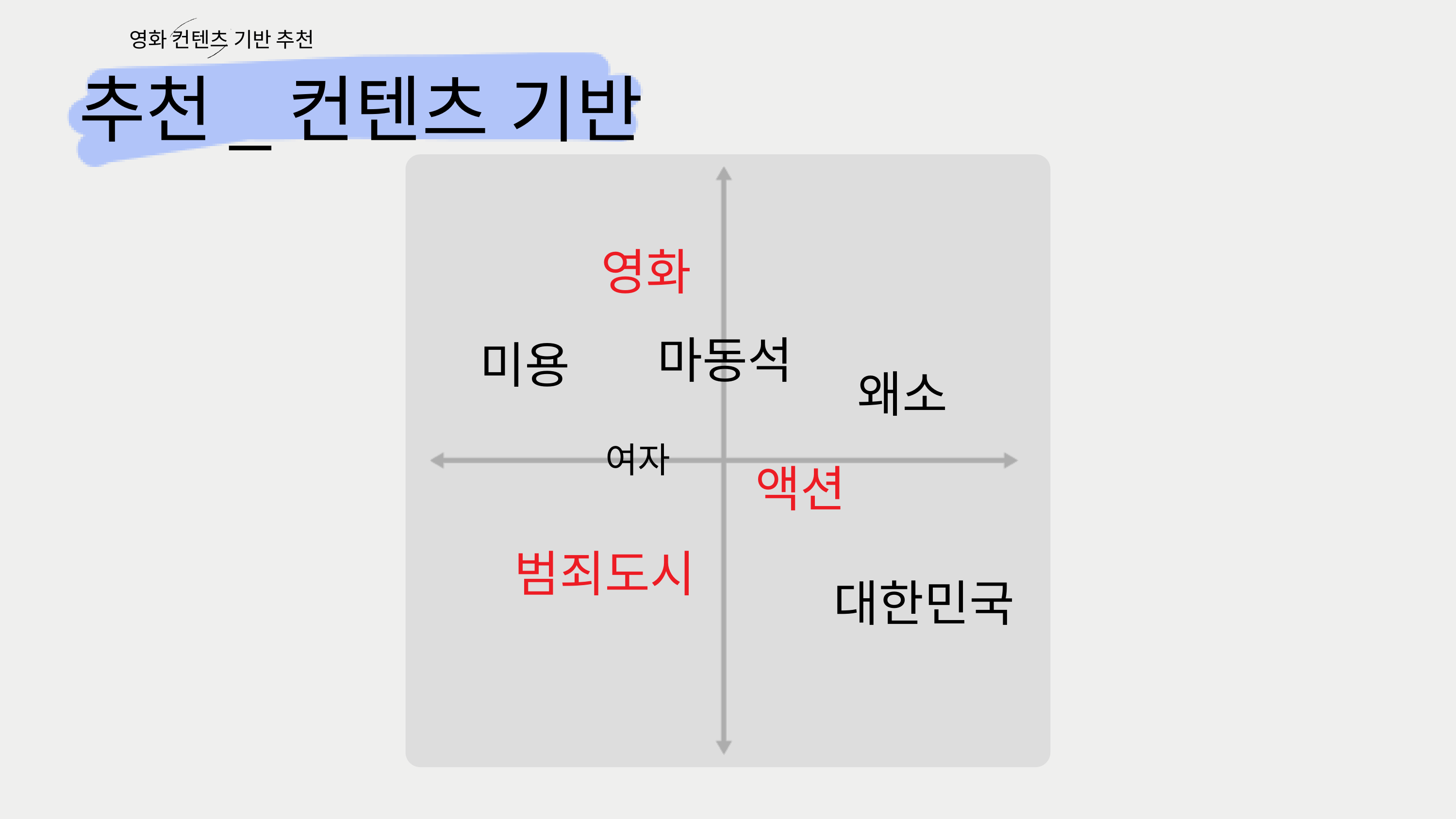

영화 컨텐츠 기반 추천

추천_컨텐츠 기반

영화
 마동석
미용
왜소
여자
액션
범죄도시
대한민국